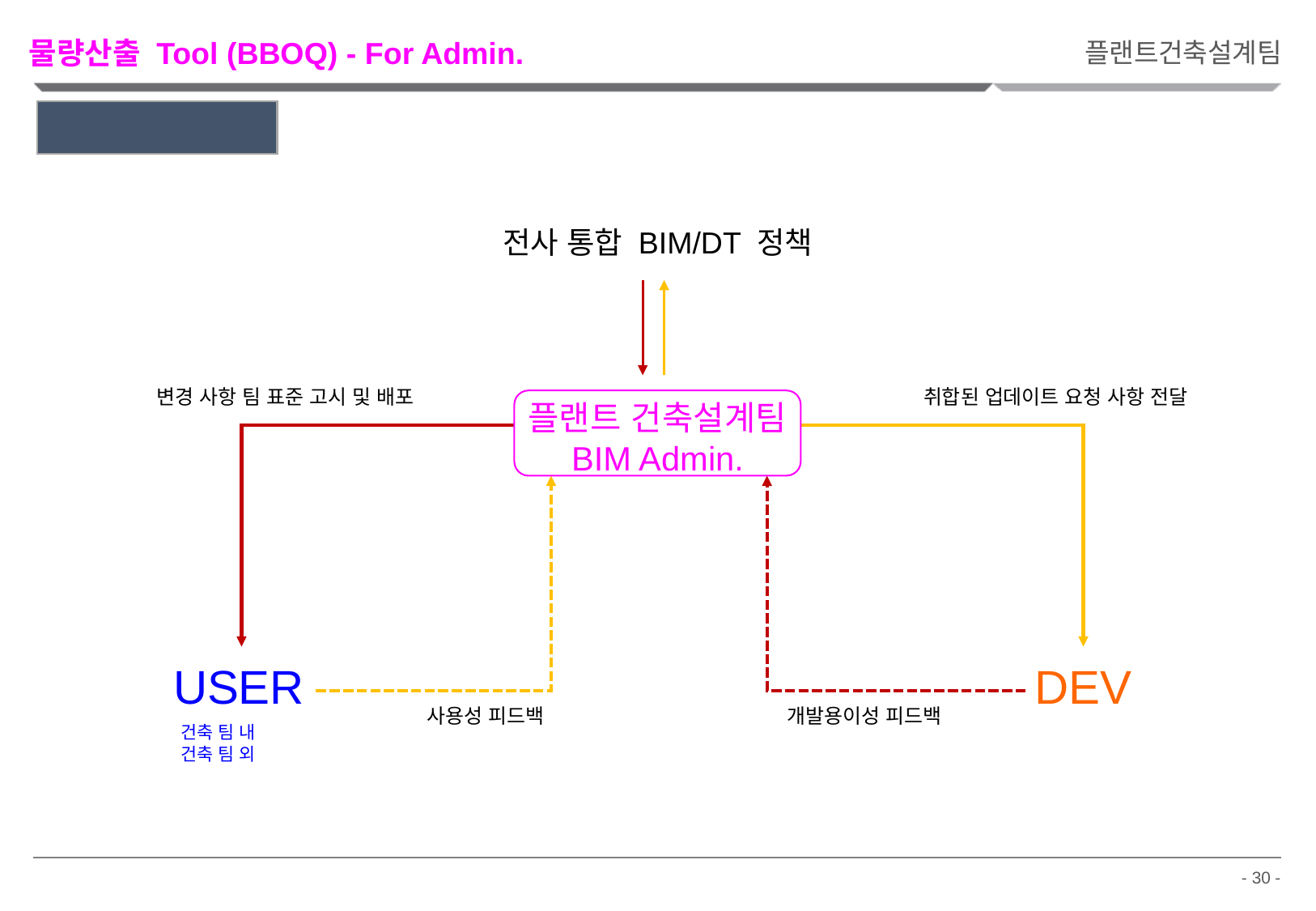

물량산출 Tool (BBOQ) - For Admin.
플랜트건축설계팀
1. Appearance
전사 통합 BIM/DT 정책
변경 사항 팀 표준 고시 및 배포
취합된 업데이트 요청 사항 전달
플랜트 건축설계팀
BIM Admin.

USER
DEV
사용성 피드백
개발용이성 피드백
건축 팀 내
건축 팀 외